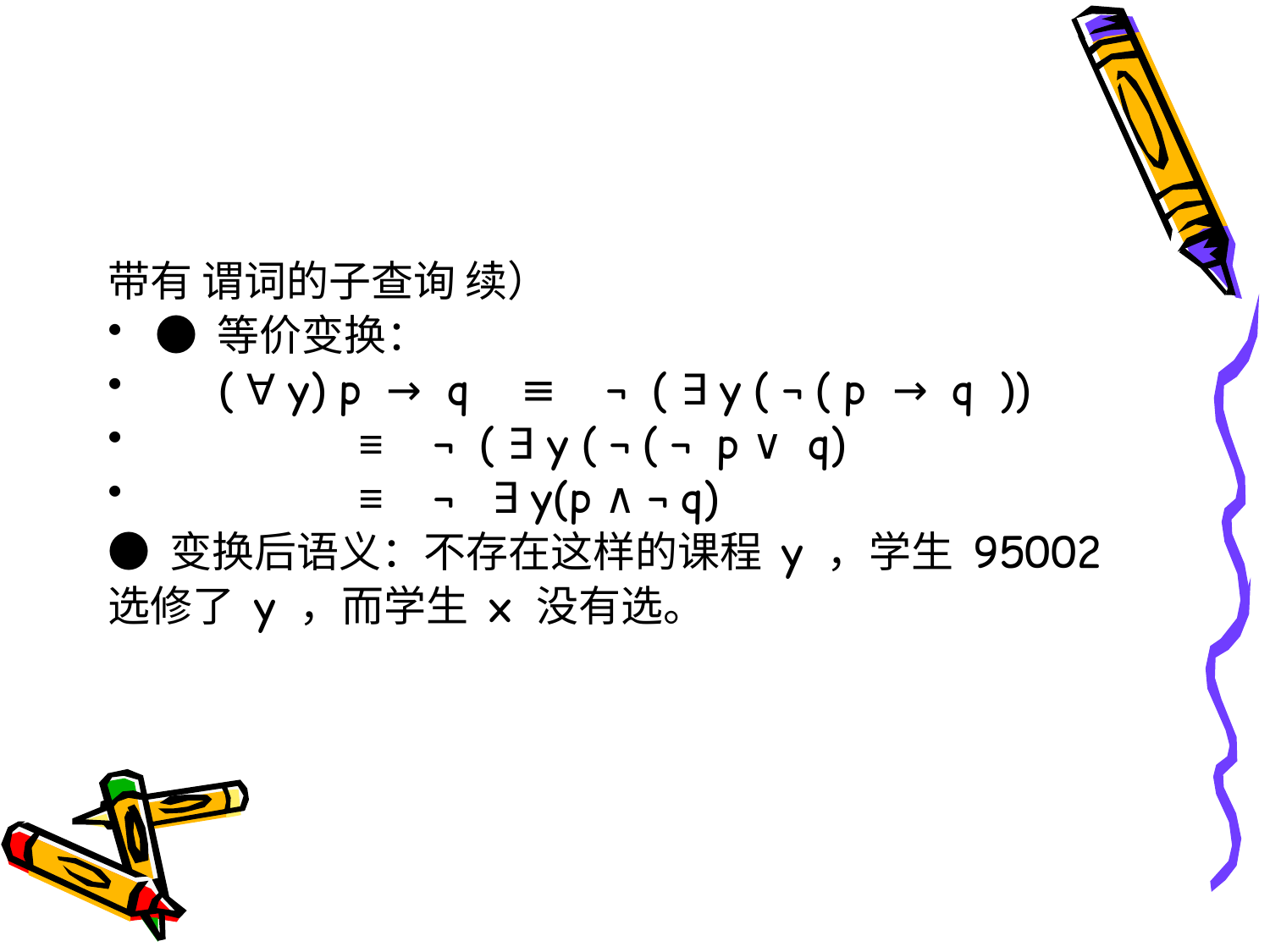

#
带有 谓词的子查询 续）
● 等价变换：
     ( ∀ y) p  →  q    ≡    ¬  ( ∃ y ( ¬ ( p  →  q  ))
                ≡    ¬  ( ∃ y ( ¬ ( ¬  p ∨  q)
                ≡    ¬   ∃ y(p ∧ ¬ q)
● 变换后语义：不存在这样的课程 y ，学生 95002
选修了 y ，而学生 x 没有选。